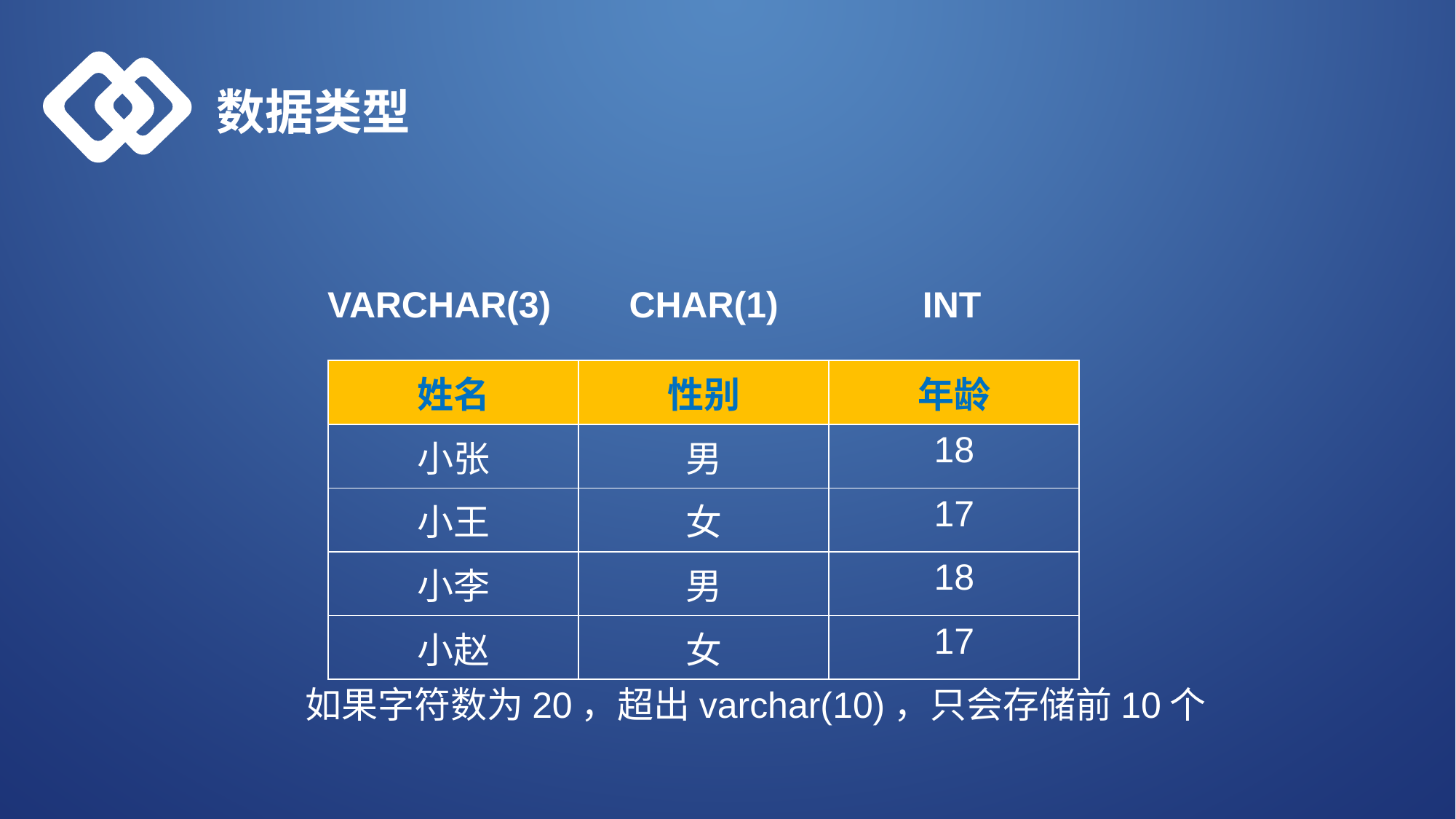

数据类型

VARCHAR(3)
CHAR(1)
INT
| 姓名 | 性别 | 年龄 |
| --- | --- | --- |
| 小张 | 男 | 18 |
| 小王 | 女 | 17 |
| 小李 | 男 | 18 |
| 小赵 | 女 | 17 |
如果字符数为20，超出varchar(10)，只会存储前10个